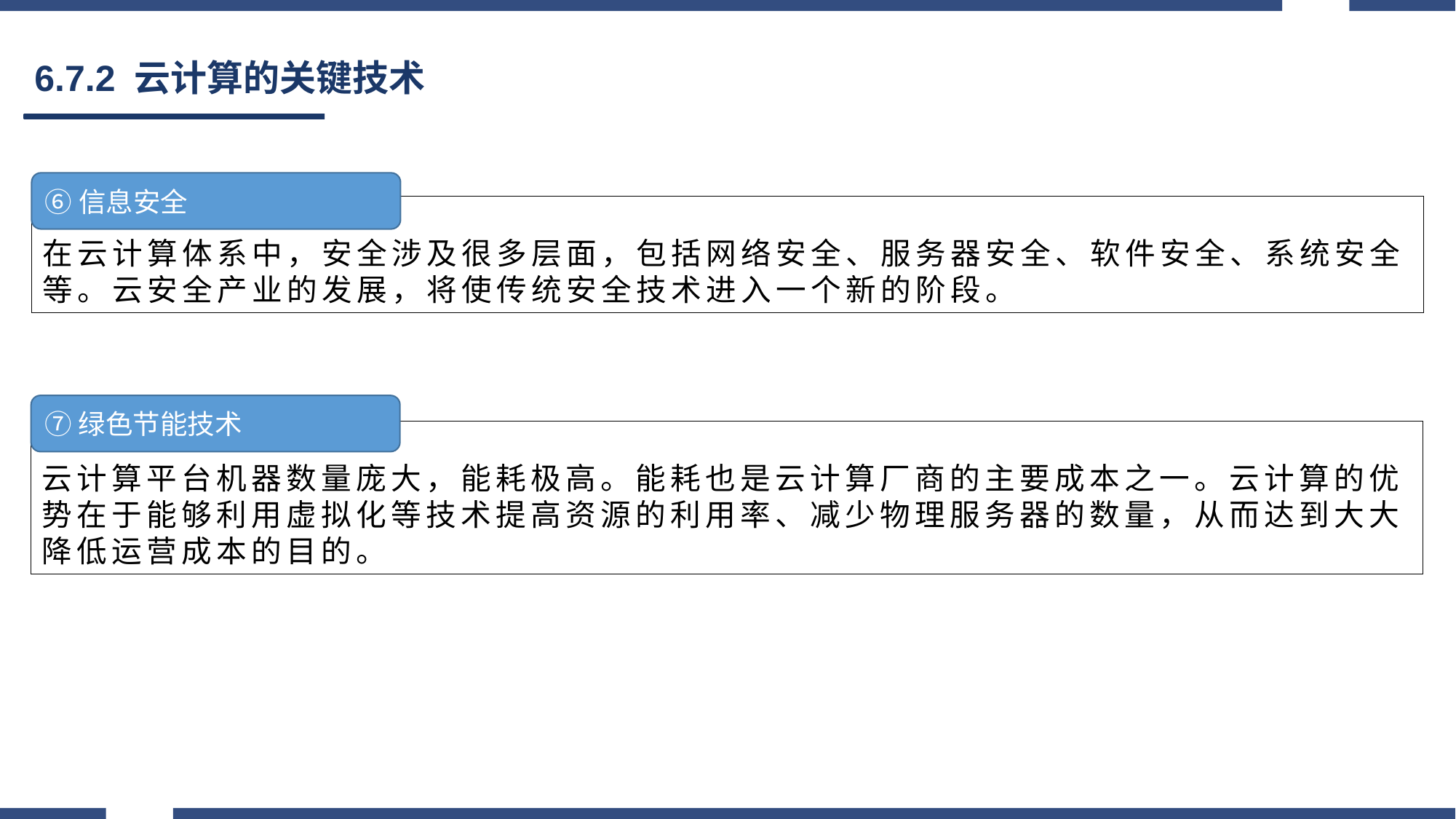

# 6.7.2 云计算的关键技术
⑥信息安全

在云计算体系中，安全涉及很多层面，包括网络安全、服务器安全、软件安全、系统安全等。云安全产业的发展，将使传统安全技术进入一个新的阶段。
⑦绿色节能技术

云计算平台机器数量庞大，能耗极高。能耗也是云计算厂商的主要成本之一。云计算的优势在于能够利用虚拟化等技术提高资源的利用率、减少物理服务器的数量，从而达到大大降低运营成本的目的。